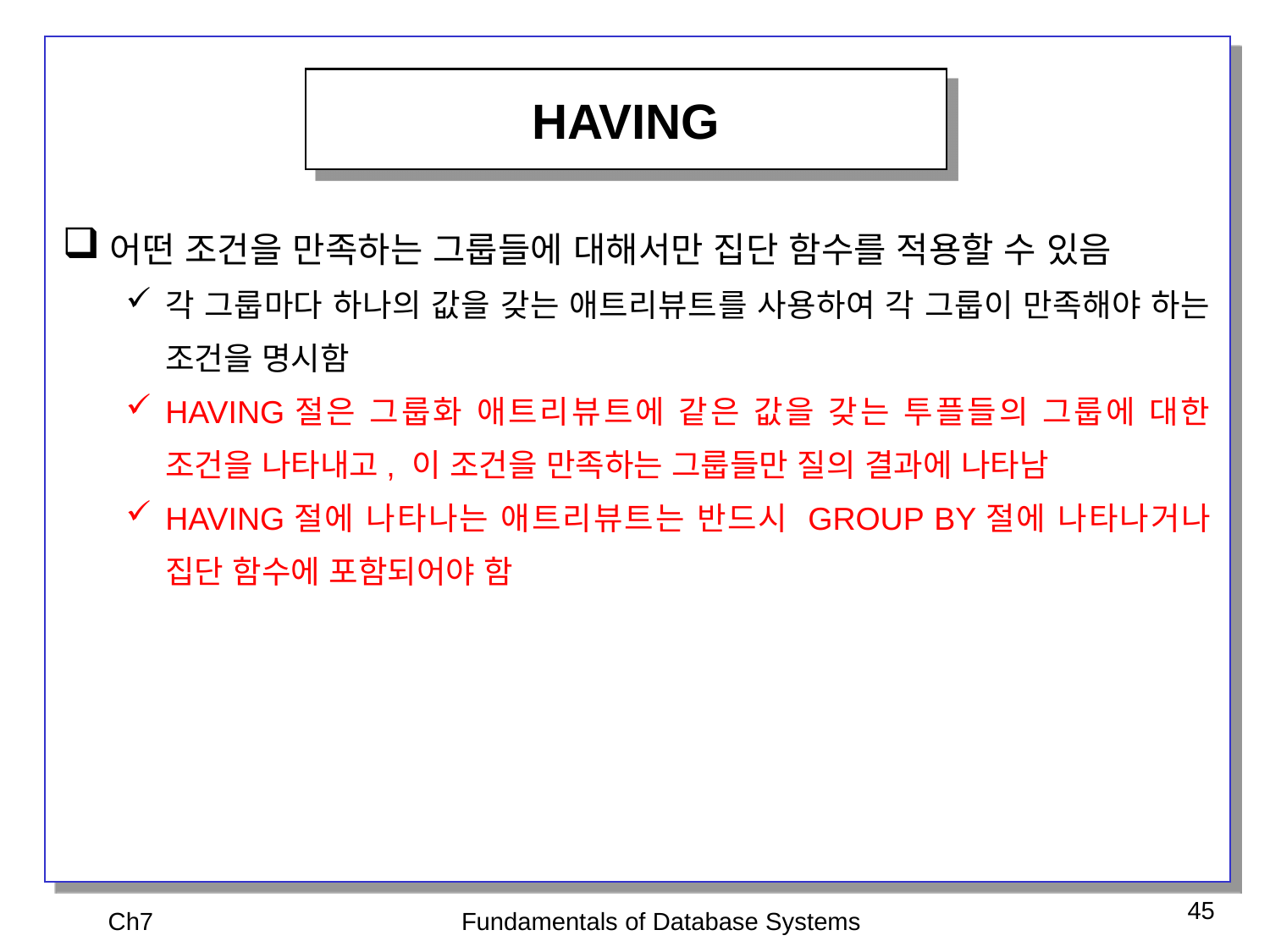

HAVING
어떤 조건을 만족하는 그룹들에 대해서만 집단 함수를 적용할 수 있음
각 그룹마다 하나의 값을 갖는 애트리뷰트를 사용하여 각 그룹이 만족해야 하는 조건을 명시함
HAVING절은 그룹화 애트리뷰트에 같은 값을 갖는 투플들의 그룹에 대한 조건을 나타내고, 이 조건을 만족하는 그룹들만 질의 결과에 나타남
HAVING절에 나타나는 애트리뷰트는 반드시 GROUP BY절에 나타나거나 집단 함수에 포함되어야 함
Ch7
Fundamentals of Database Systems
45